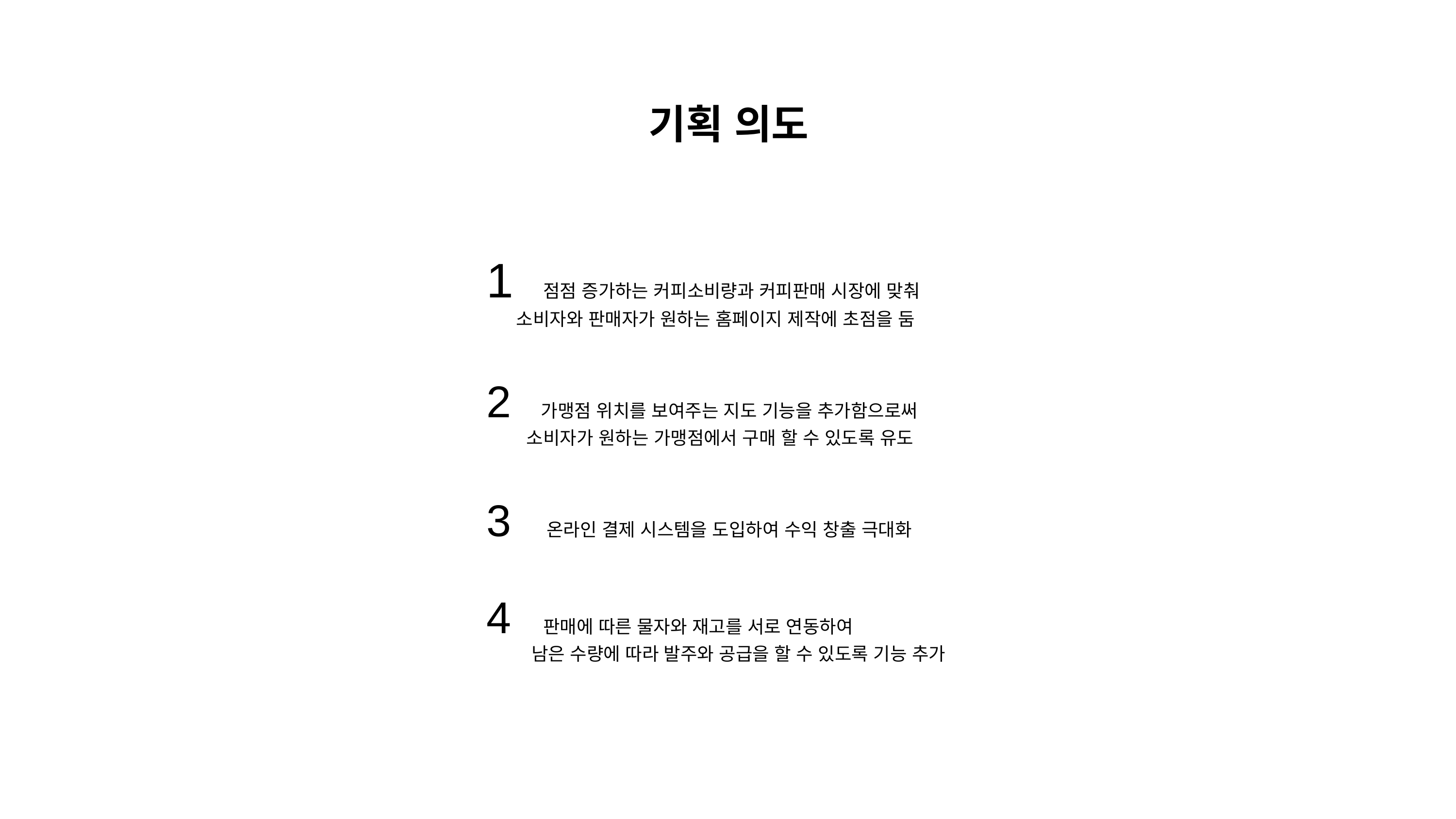

기획 의도
1     점점 증가하는 커피소비량과 커피판매 시장에 맞춰
     소비자와 판매자가 원하는 홈페이지 제작에 초점을 둠

2     가맹점 위치를 보여주는 지도 기능을 추가함으로써
       소비자가 원하는 가맹점에서 구매 할 수 있도록 유도

3  온라인 결제 시스템을 도입하여 수익 창출 극대화

4    판매에 따른 물자와 재고를 서로 연동하여
        남은 수량에 따라 발주와 공급을 할 수 있도록 기능 추가